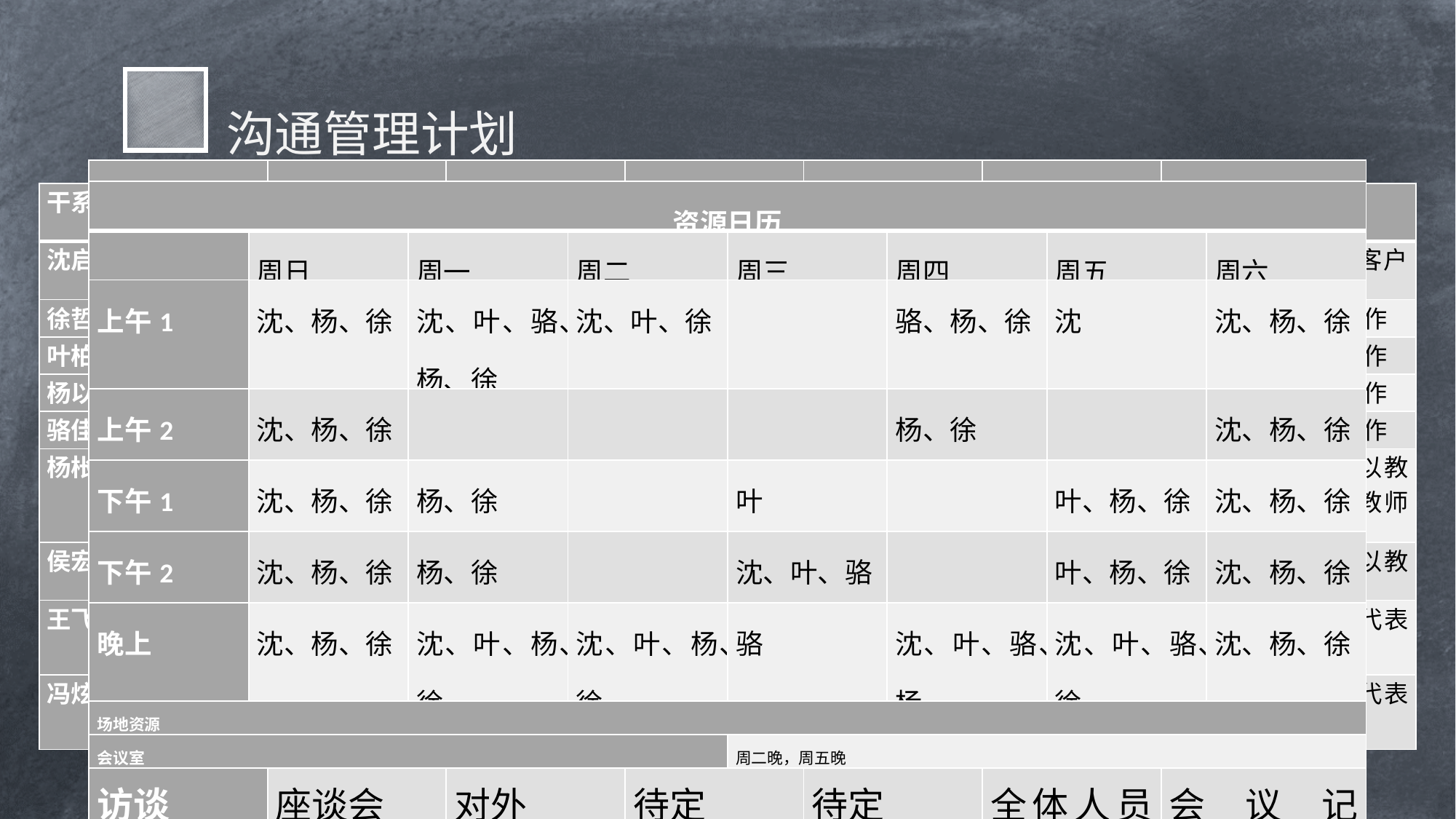

沟通管理计划

| 沟通计划 | 沟通方式 | 对内/对外 | 沟通地点 | 沟通时间 | 参与人员 | 产出 |
| --- | --- | --- | --- | --- | --- | --- |
| 每周例会 | 座谈会 | 对内 | 弘毅七楼 | 周二17：30 | 全体成员 | 会议记录/录音 |
| 每周评审 | 组内评审 | 对内 | 弘毅B2-206 | 周日16：30 | 全体成员 | 无 |
| 日常进度汇报 | 微信 | 对内 | 微信群 | 每晚21：00 | 全体人员 | 组员工作进度汇总 |
| 临时会议 | 座谈会 | 对内 | 待定 | 待定 | 全体人员 | 待定 |
| 访谈 | 座谈会 | 对外 | 待定 | 待定 | 全体人员及用户 | 会议记录/录音 |
| 资源日历 |  |  |  |  |  |  |  |
| --- | --- | --- | --- | --- | --- | --- | --- |
|  | 周日 | 周一 | 周二 | 周三 | 周四 | 周五 | 周六 |
| 上午1 | 沈、杨、徐 | 沈、叶、骆、杨、徐 | 沈、叶、徐 |  | 骆、杨、徐 | 沈 | 沈、杨、徐 |
| 上午2 | 沈、杨、徐 |  |  |  | 杨、徐 |  | 沈、杨、徐 |
| 下午1 | 沈、杨、徐 | 杨、徐 |  | 叶 |  | 叶、杨、徐 | 沈、杨、徐 |
| 下午2 | 沈、杨、徐 | 杨、徐 |  | 沈、叶、骆 |  | 叶、杨、徐 | 沈、杨、徐 |
| 晚上 | 沈、杨、徐 | 沈、叶、杨、徐 | 沈、叶、杨、徐 | 骆 | 沈、叶、骆、杨 | 沈、叶、骆、徐 | 沈、杨、徐 |
| 场地资源 |  |  |  |  |  |  |  |
| 会议室 |  |  |  | 周二晚，周五晚 |  |  |  |
| 干系人姓名 | 角色 | 内部/外部 | 手机号 | 邮箱 | 所在地 | 干系人描述 |
| --- | --- | --- | --- | --- | --- | --- |
| 沈启航 | 项目经理 | 内部 | 15988122404 | 31601404@stu.zucc.edu.cn | 弘毅B1-614 | 负责统合项目组成员，与客户进行沟通，安排项目任务 |
| 徐哲远 | 项目组成员 | 内部 | 15968805302 | 31601409@stu.zucc.edu.cn | 弘毅B1-615 | 负责完成项目经理布置的工作 |
| 叶柏成 | 项目组成员 | 内部 | 13588025779 | 31601411@stu.zucc.edu.cn | 弘毅B1-615 | 负责完成项目经理布置的工作 |
| 杨以恒 | 项目组成员 | 内部 | 18989678901 | 31601410@stu.zucc.edu.cn | 弘毅B1-615 | 负责完成项目经理布置的工作 |
| 骆佳俊 | 项目组成员 | 内部 | 18058735546 | 31601215@stu.zucc.edu.cn | 弘毅B2-206 | 负责完成项目经理布置的工作 |
| 杨枨 | 客户/用户/教师用户群代表 | 外部 | 13357102333 | yangc@zucc.edu.cn | 理四 504 | 本项目产品交付人之一/以教师身份使用该系统/代表教师群体提出功能需求 |
| 侯宏仑 | 客户/用户 | 外部 | 13071858629 | houhl@zucc.edu.cn | 理四 501 | 本项目产品交付人之一/以教师身份使用该系统 |
| 王飞刚 | 用户/学生用户群代表 | 外部 | 15988139345 | 31601408@stu.zucc.edu.cn | 弘毅B1-615 | 以学生身份使用该系统/代表学生群体提出功能需求 |
| 冯炫霖 | 用户/游客用户群代表 | 外部 | 13588898527 | / | 致远B2-522 | 以游客身份使用该系统/代表游客群体提出功能需求 |
| 沟通计划 | 沟通方式 | 对内/对外 | 沟通地点 | 沟通时间 | 参与人员 | 产出 |
| --- | --- | --- | --- | --- | --- | --- |
| 日常沟通 | 面谈 | 对内 | 看情况 | 看情况 | 全体成员 | 无 |
| 日常沟通 | 微信 | 对内 | 网络 | 待定 | 全体成员 | 无 |
| 紧急会议 | 座谈会 | 对内 | 弘毅B2-206 | 待定 | 全体成员 | 会议记录/录音 |